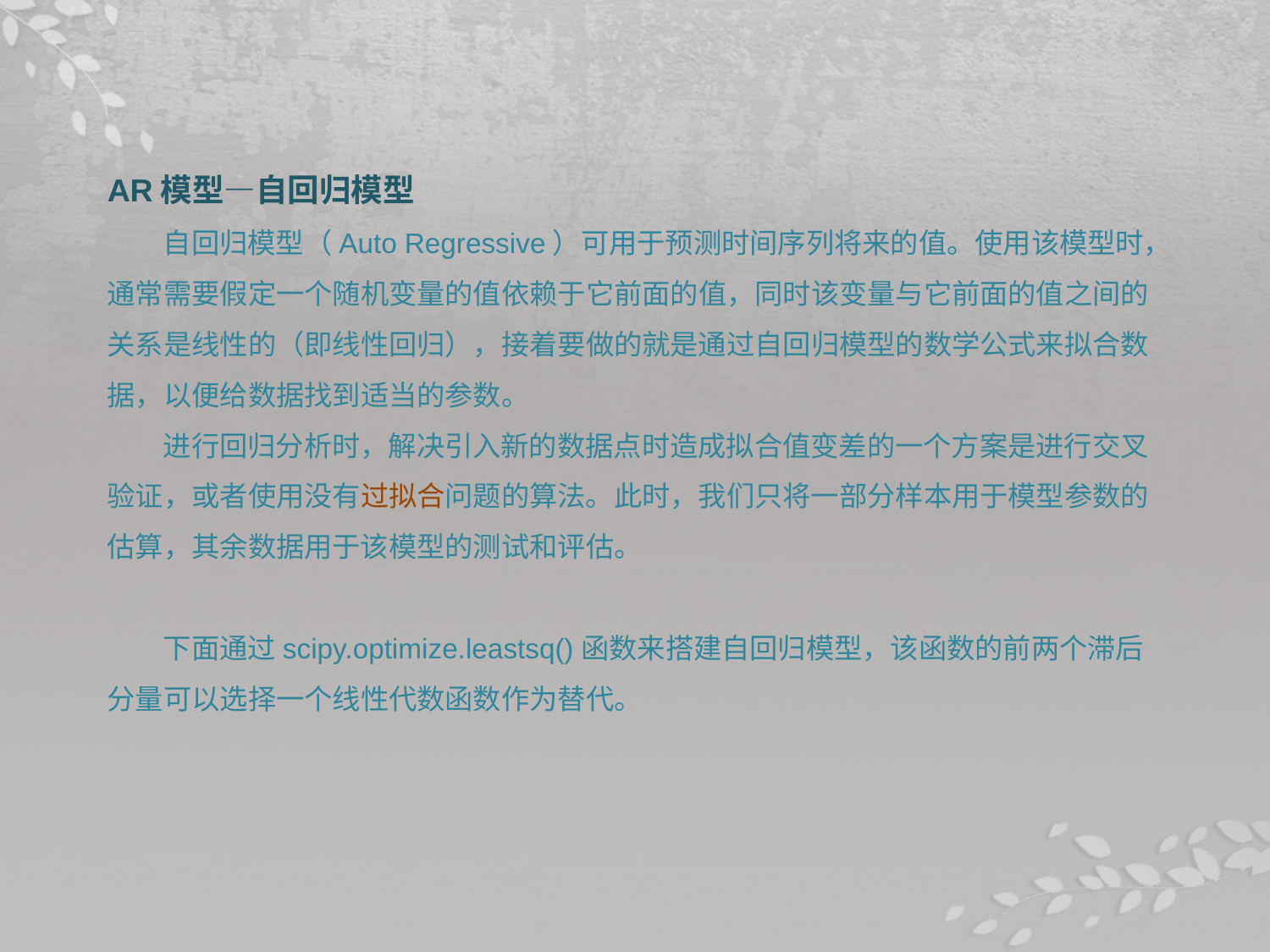

AR模型—自回归模型
自回归模型（Auto Regressive）可用于预测时间序列将来的值。使用该模型时，通常需要假定一个随机变量的值依赖于它前面的值，同时该变量与它前面的值之间的关系是线性的（即线性回归），接着要做的就是通过自回归模型的数学公式来拟合数据，以便给数据找到适当的参数。
进行回归分析时，解决引入新的数据点时造成拟合值变差的一个方案是进行交叉验证，或者使用没有过拟合问题的算法。此时，我们只将一部分样本用于模型参数的估算，其余数据用于该模型的测试和评估。

下面通过scipy.optimize.leastsq()函数来搭建自回归模型，该函数的前两个滞后分量可以选择一个线性代数函数作为替代。